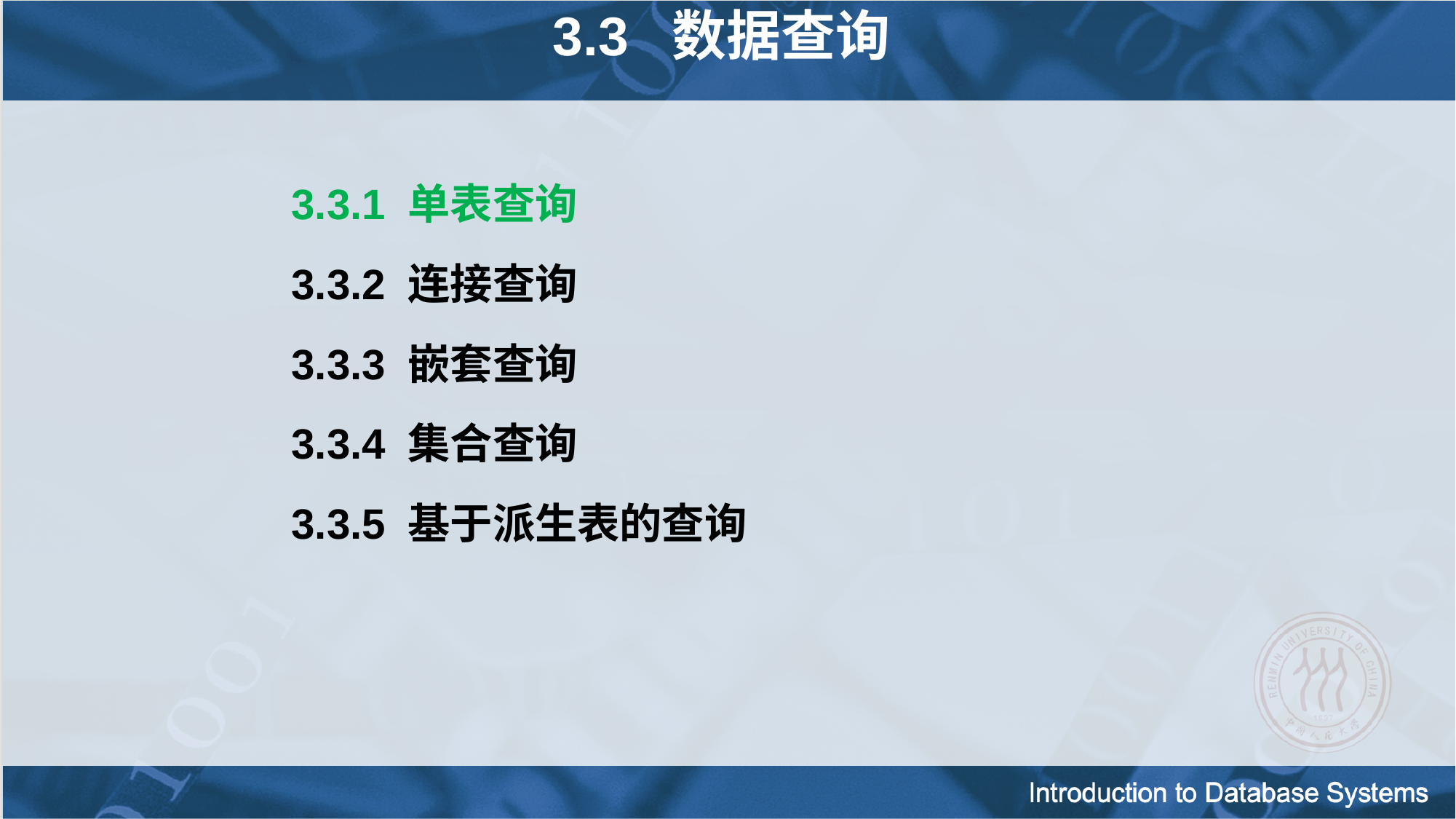

3.3  数据查询
3.3.1 单表查询
3.3.2 连接查询
3.3.3 嵌套查询
3.3.4 集合查询
3.3.5 基于派生表的查询